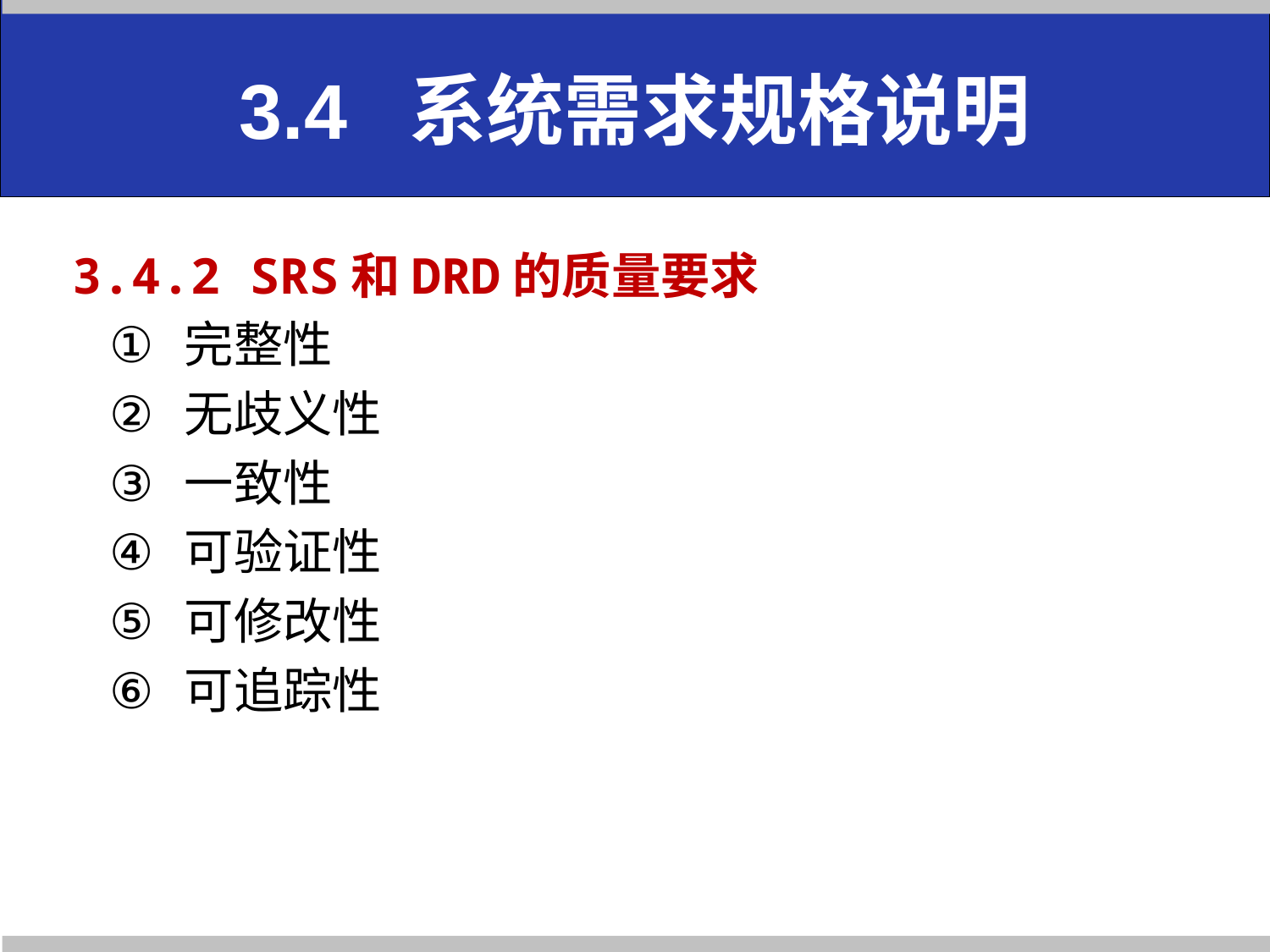

# 3.4  系统需求规格说明
3.4.2 SRS和DRD的质量要求
完整性
无歧义性
一致性
可验证性
可修改性
可追踪性